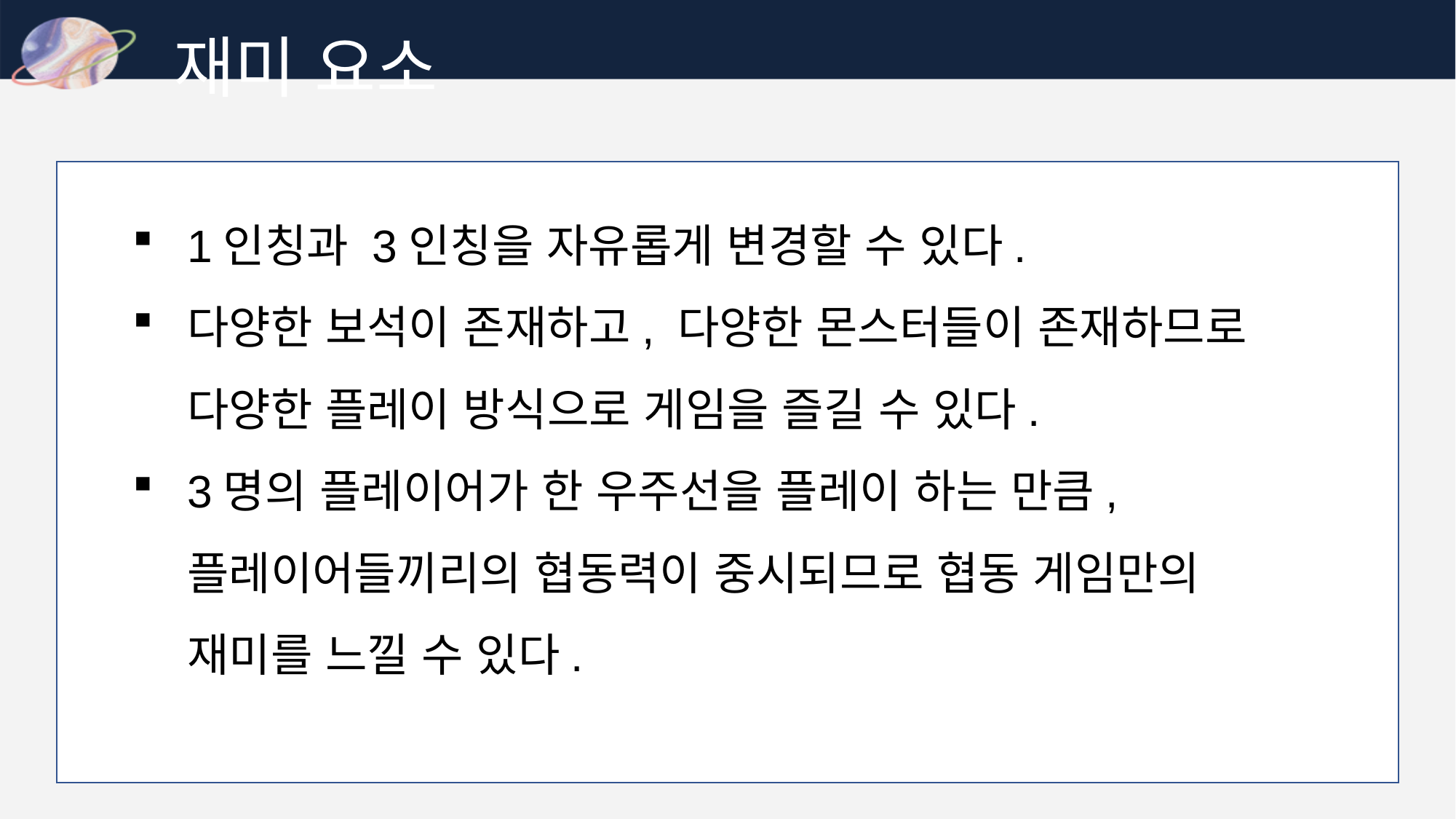

재미 요소

1인칭과 3인칭을 자유롭게 변경할 수 있다.
다양한 보석이 존재하고, 다양한 몬스터들이 존재하므로 다양한 플레이 방식으로 게임을 즐길 수 있다.
3명의 플레이어가 한 우주선을 플레이 하는 만큼, 플레이어들끼리의 협동력이 중시되므로 협동 게임만의 재미를 느낄 수 있다.